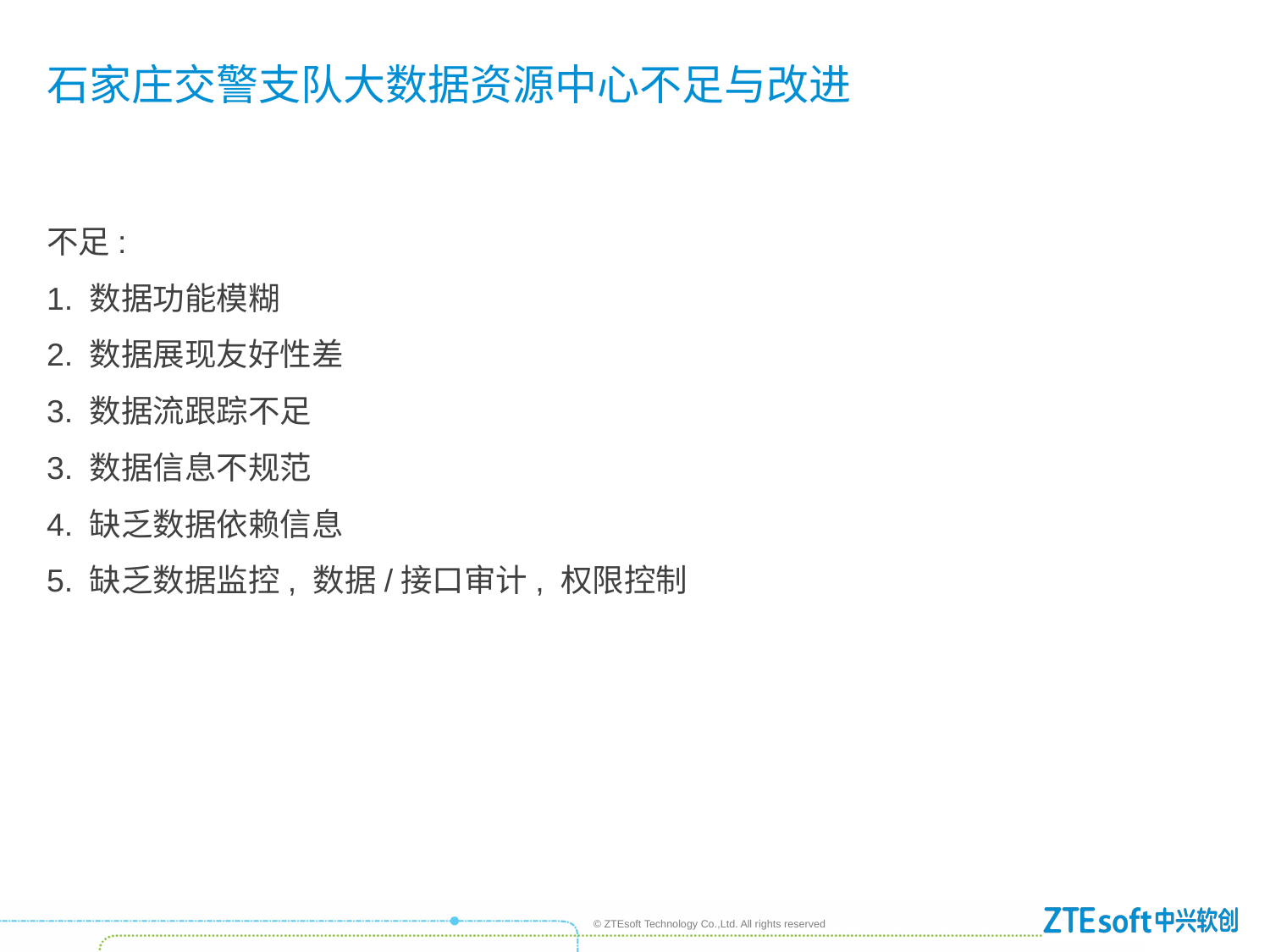

# 石家庄交警支队大数据资源中心不足与改进
不足:
1. 数据功能模糊
2. 数据展现友好性差
3. 数据流跟踪不足
3. 数据信息不规范
4. 缺乏数据依赖信息
5. 缺乏数据监控, 数据/接口审计, 权限控制